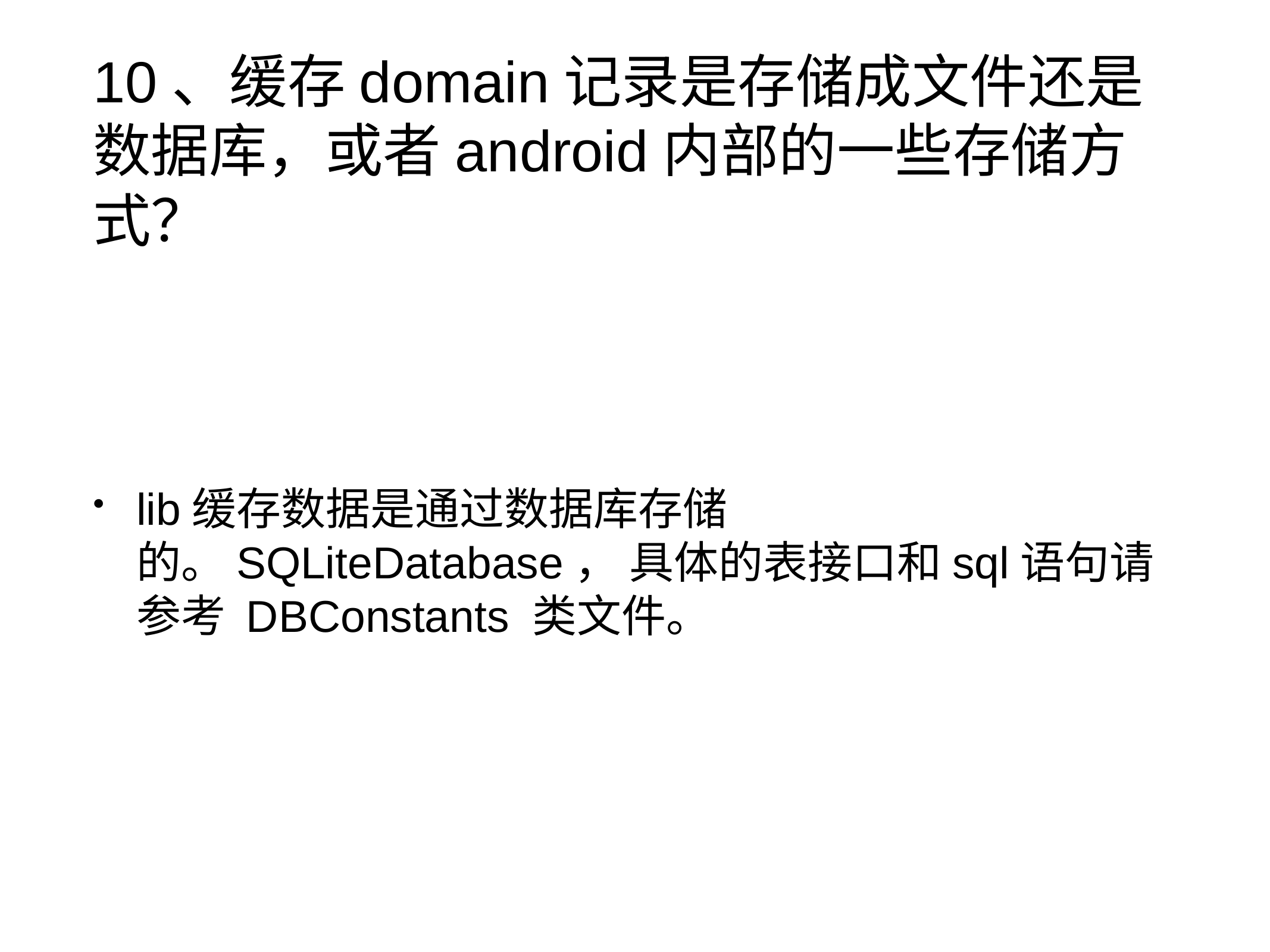

# 10、缓存domain记录是存储成文件还是数据库，或者android内部的一些存储方式？
lib缓存数据是通过数据库存储的。SQLiteDatabase， 具体的表接口和sql语句请参考 DBConstants 类文件。